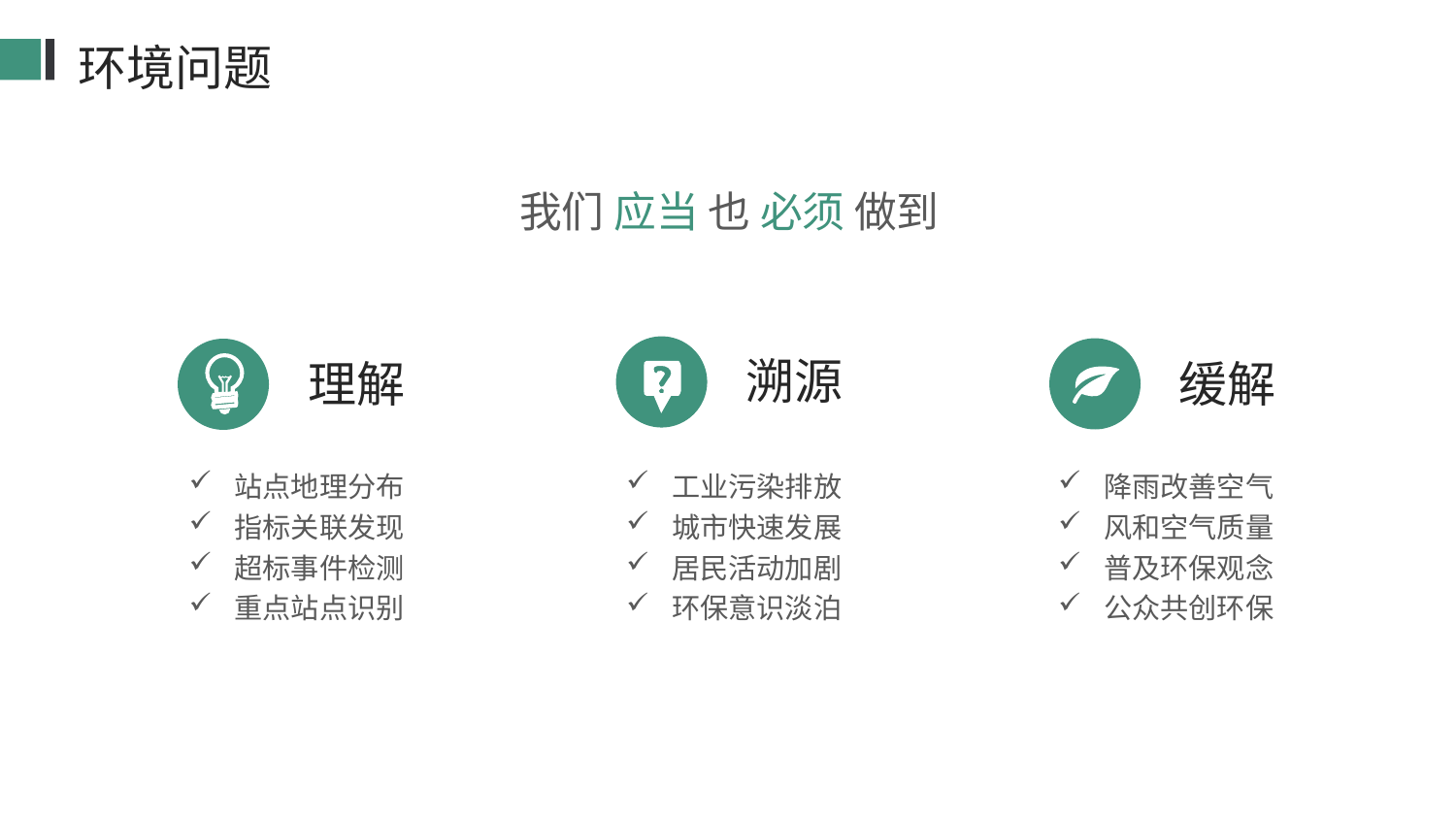

环境问题

我们 应当 也 必须 做到

溯源
理解
缓解

站点地理分布
指标关联发现
超标事件检测
重点站点识别
工业污染排放
城市快速发展
居民活动加剧
环保意识淡泊
降雨改善空气
风和空气质量
普及环保观念
公众共创环保